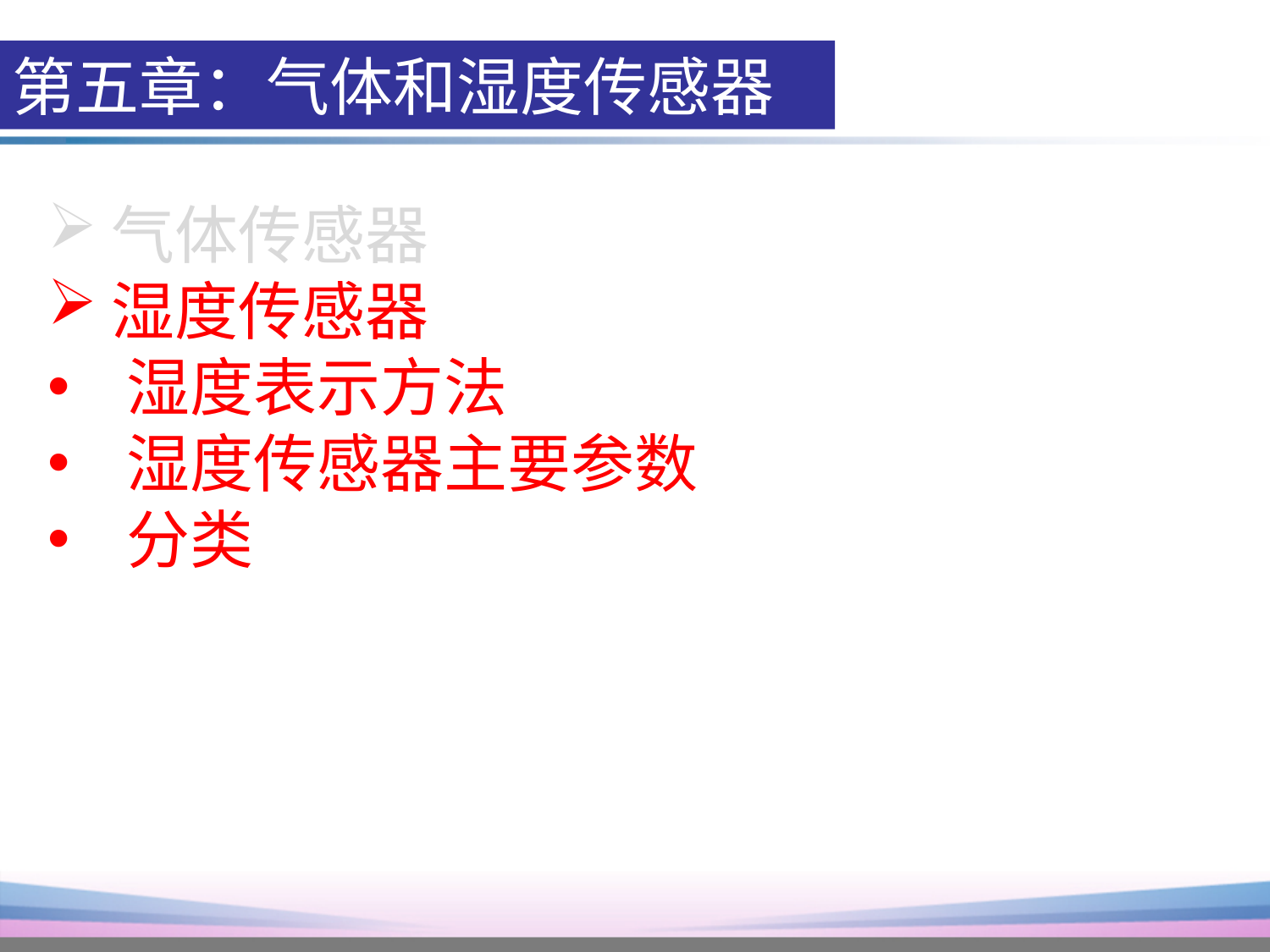

第五章：气体和湿度传感器
气体传感器
湿度传感器
湿度表示方法
湿度传感器主要参数
分类